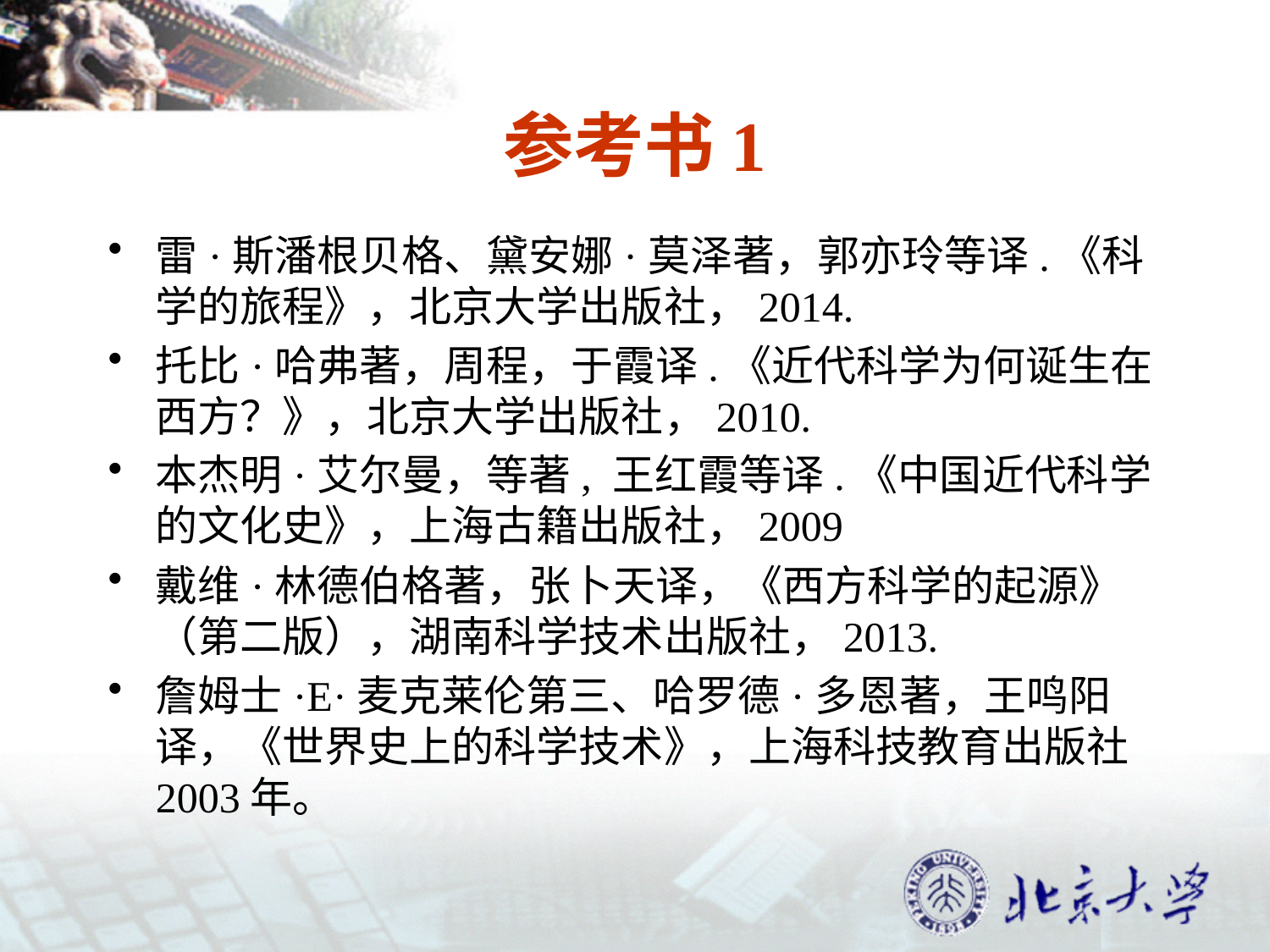

# 参考书1
雷·斯潘根贝格、黛安娜·莫泽著，郭亦玲等译.《科学的旅程》，北京大学出版社，2014.
托比·哈弗著，周程，于霞译.《近代科学为何诞生在西方？》，北京大学出版社，2010.
本杰明·艾尔曼，等著, 王红霞等译.《中国近代科学的文化史》，上海古籍出版社，2009
戴维·林德伯格著，张卜天译，《西方科学的起源》（第二版），湖南科学技术出版社，2013.
詹姆士·E·麦克莱伦第三、哈罗德·多恩著，王鸣阳译，《世界史上的科学技术》，上海科技教育出版社2003年。